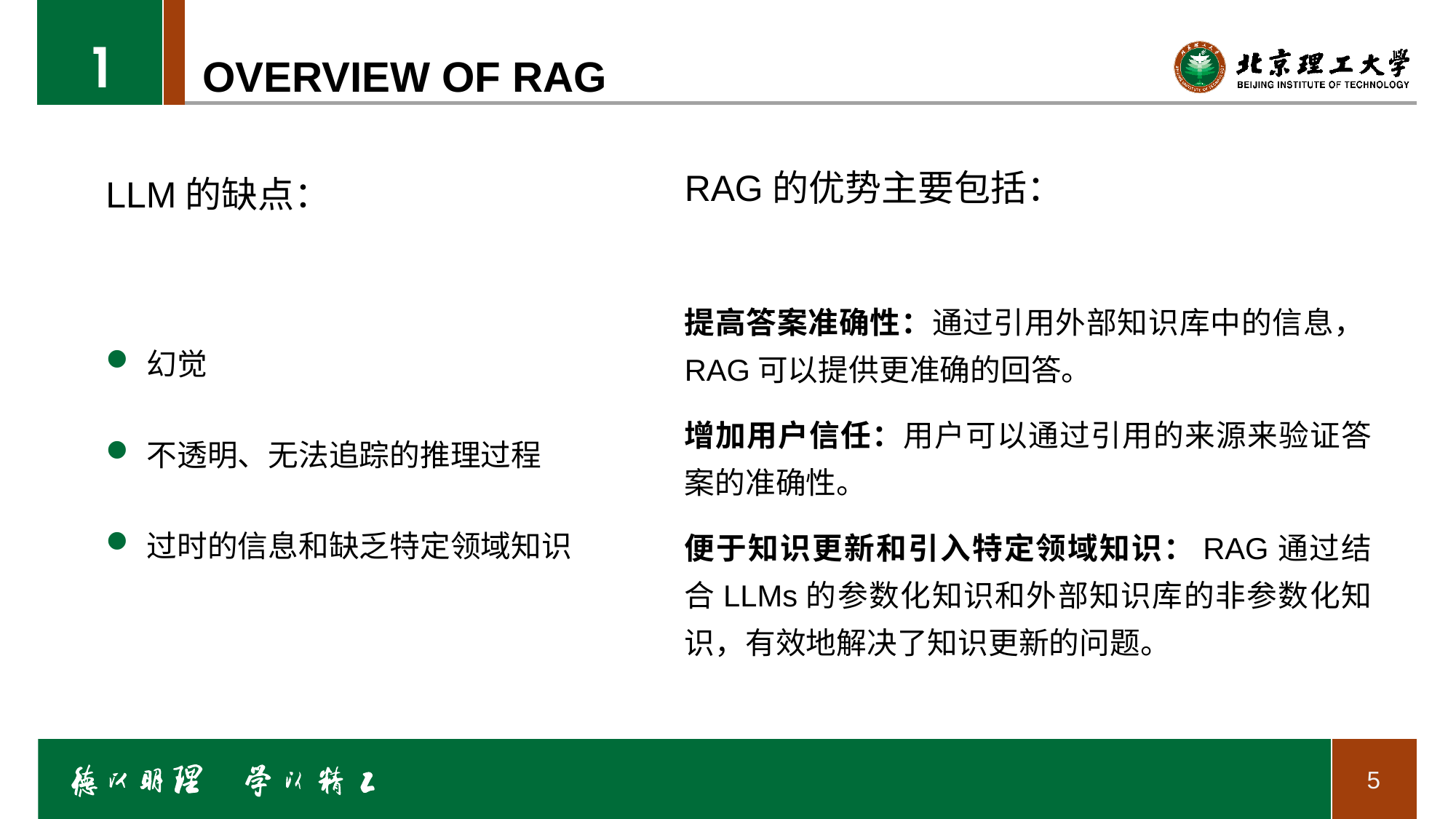

1
# OVERVIEW OF RAG
RAG的优势主要包括：

提高答案准确性：通过引用外部知识库中的信息，RAG可以提供更准确的回答。
增加用户信任：用户可以通过引用的来源来验证答案的准确性。
便于知识更新和引入特定领域知识：RAG通过结合LLMs的参数化知识和外部知识库的非参数化知识，有效地解决了知识更新的问题。
LLM的缺点：

幻觉
不透明、无法追踪的推理过程
过时的信息和缺乏特定领域知识